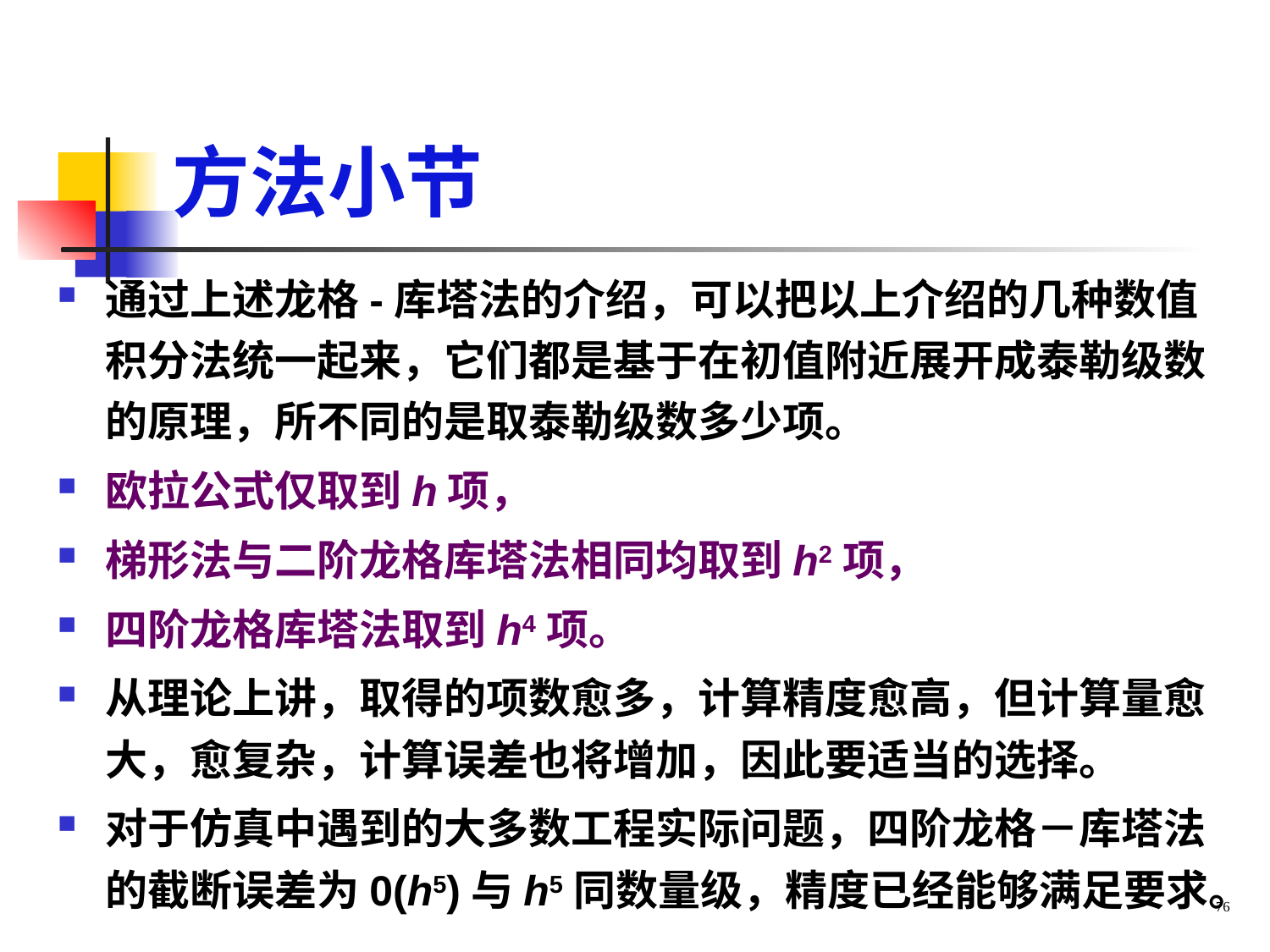

# 方法小节
通过上述龙格-库塔法的介绍，可以把以上介绍的几种数值积分法统一起来，它们都是基于在初值附近展开成泰勒级数的原理，所不同的是取泰勒级数多少项。
欧拉公式仅取到h项，
梯形法与二阶龙格库塔法相同均取到h2项，
四阶龙格库塔法取到h4项。
从理论上讲，取得的项数愈多，计算精度愈高，但计算量愈大，愈复杂，计算误差也将增加，因此要适当的选择。
对于仿真中遇到的大多数工程实际问题，四阶龙格－库塔法的截断误差为0(h5)与h5同数量级，精度已经能够满足要求。
76